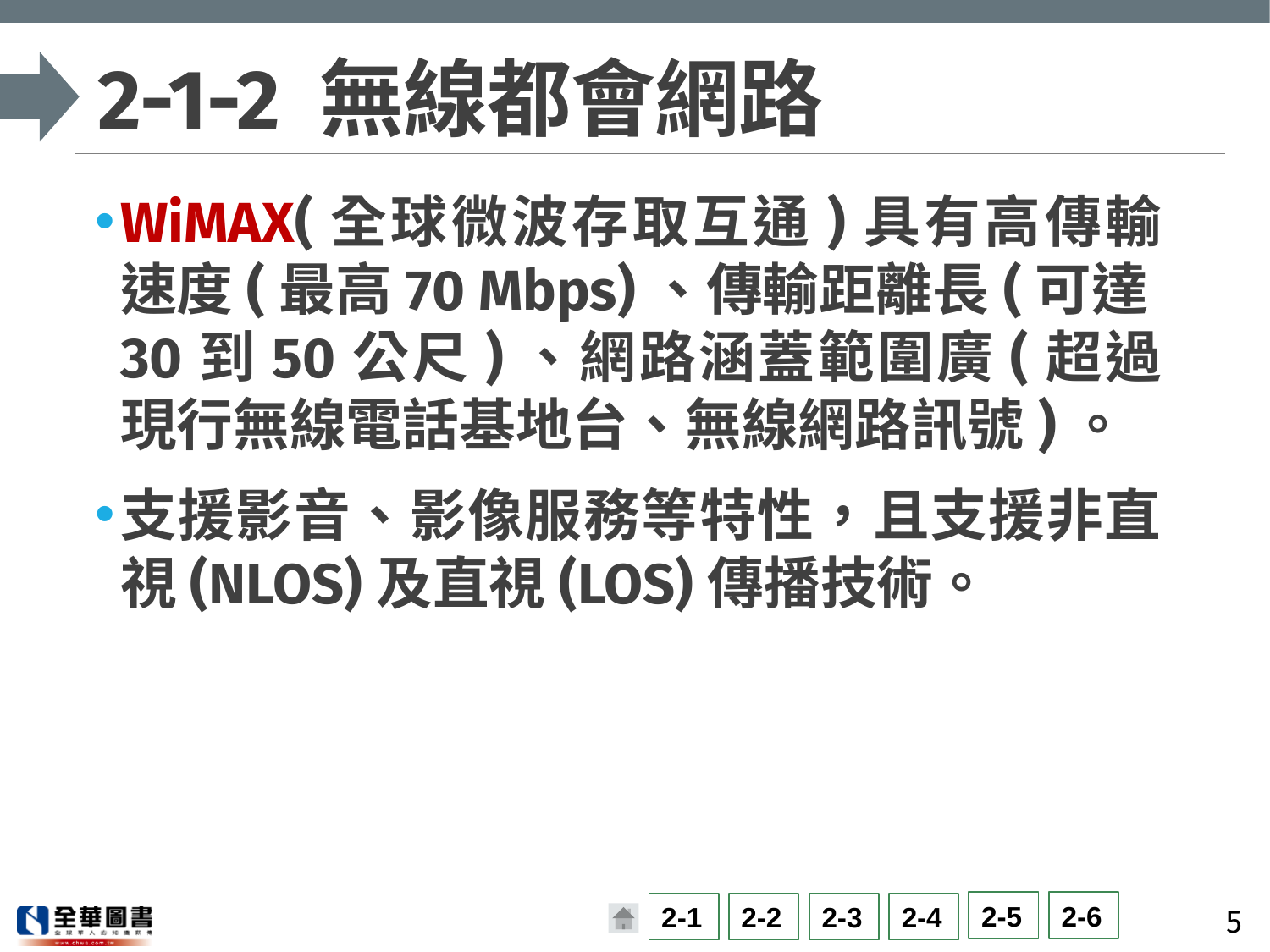

# 2-1-2 無線都會網路
WiMAX(全球微波存取互通)具有高傳輸速度(最高70 Mbps)、傳輸距離長(可達30到50公尺)、網路涵蓋範圍廣(超過現行無線電話基地台、無線網路訊號)。
支援影音、影像服務等特性，且支援非直視(NLOS)及直視(LOS)傳播技術。
5